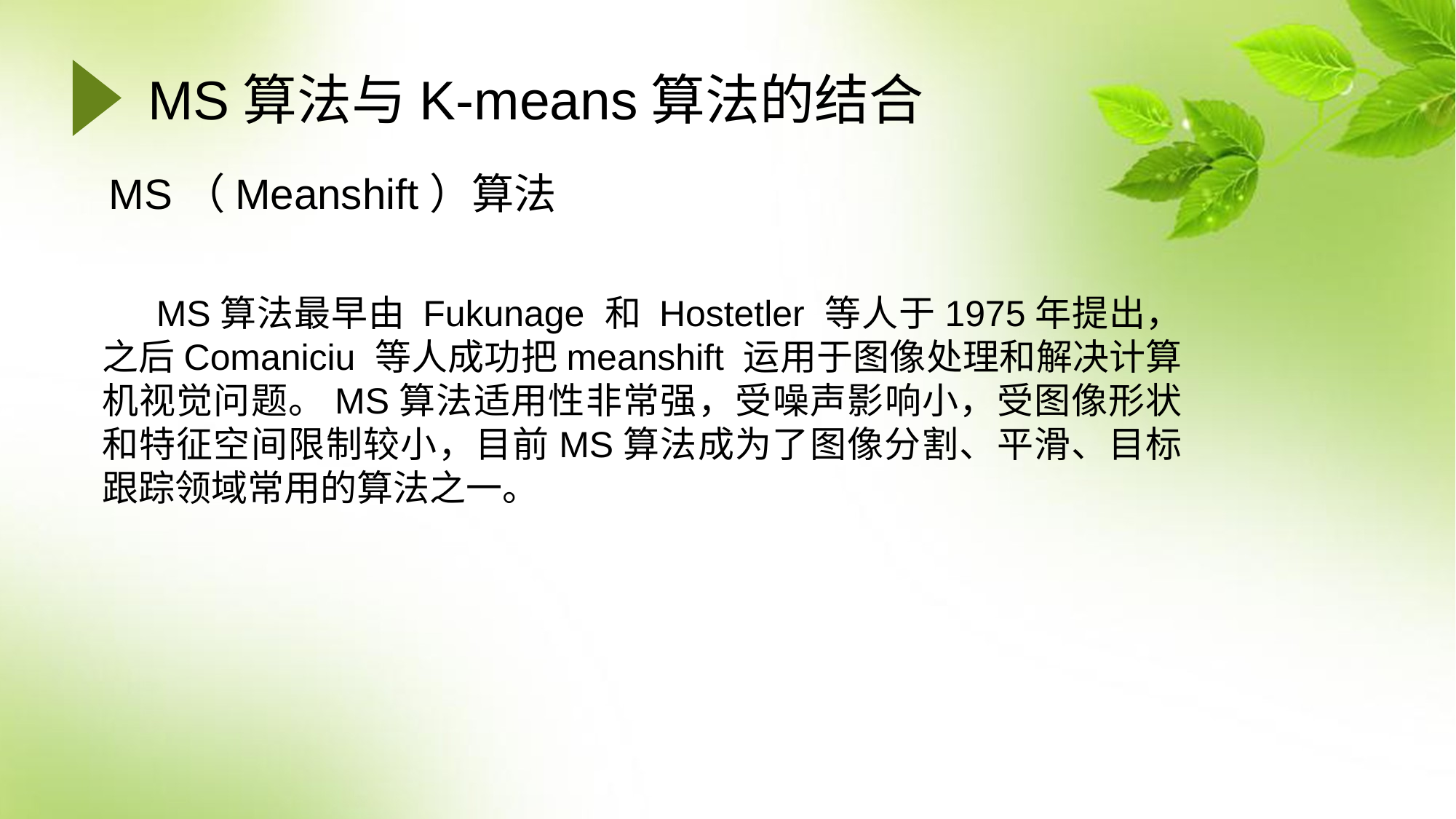

# MS算法与K-means算法的结合
MS（Meanshift）算法
     MS算法最早由 Fukunage 和 Hostetler 等人于1975年提出，之后Comaniciu 等人成功把meanshift 运用于图像处理和解决计算机视觉问题。MS算法适用性非常强，受噪声影响小，受图像形状和特征空间限制较小，目前MS算法成为了图像分割、平滑、目标跟踪领域常用的算法之一。